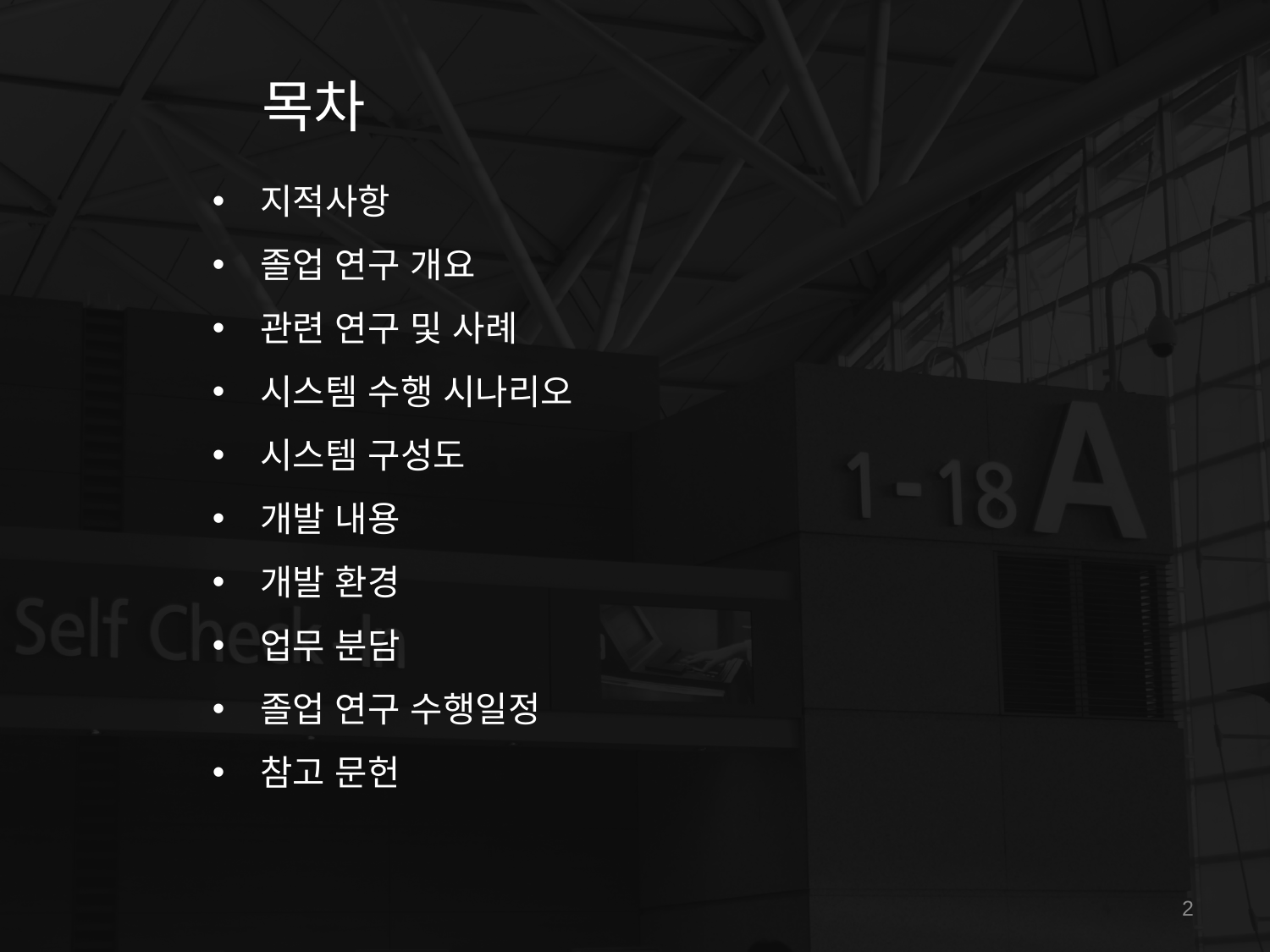

목차
지적사항
졸업 연구 개요
관련 연구 및 사례
시스템 수행 시나리오
시스템 구성도
개발 내용
개발 환경
업무 분담
졸업 연구 수행일정
참고 문헌
2